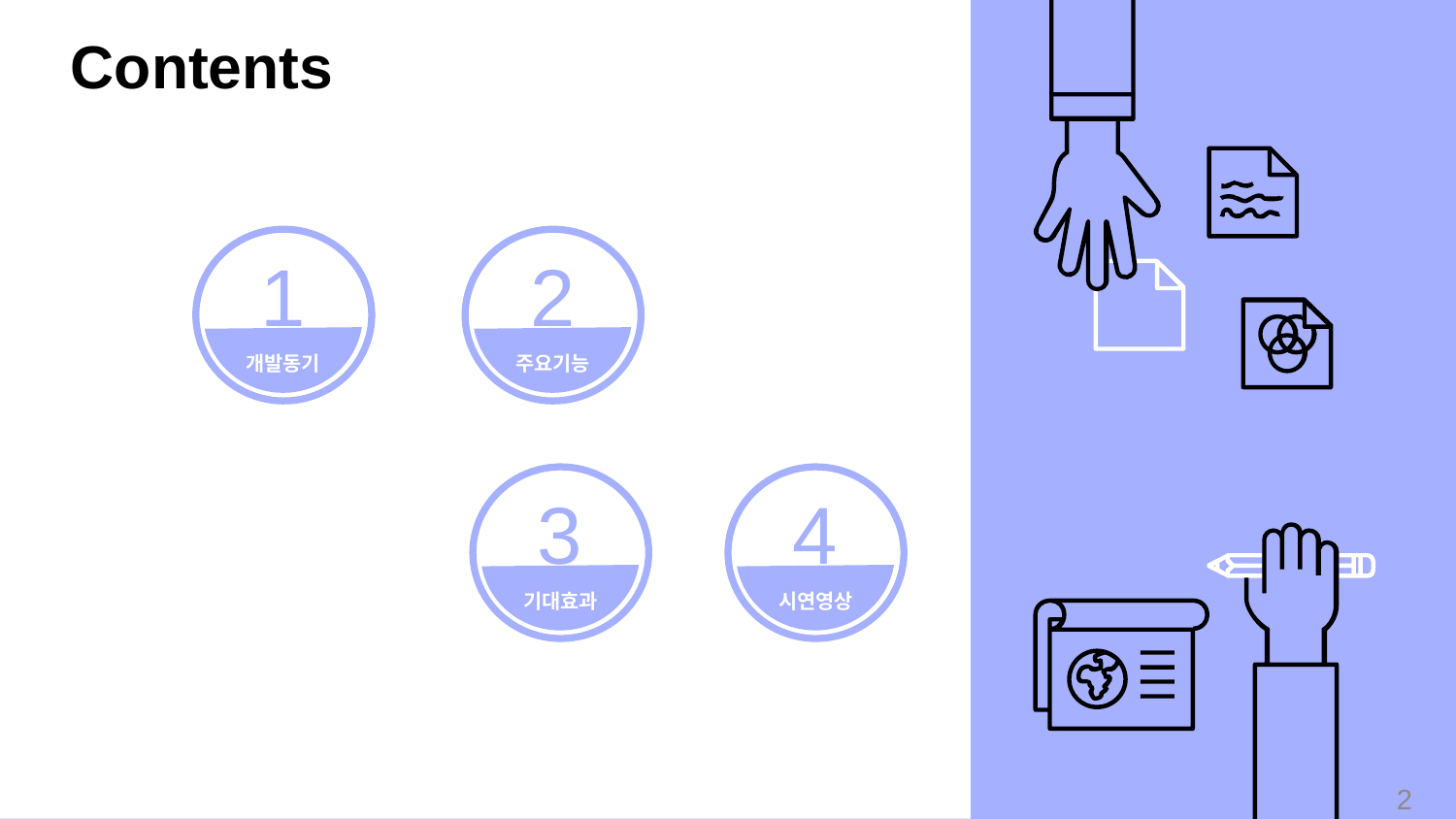

# Contents

개발동기
1

주요기능
2

기대효과
3

시연영상
4
2